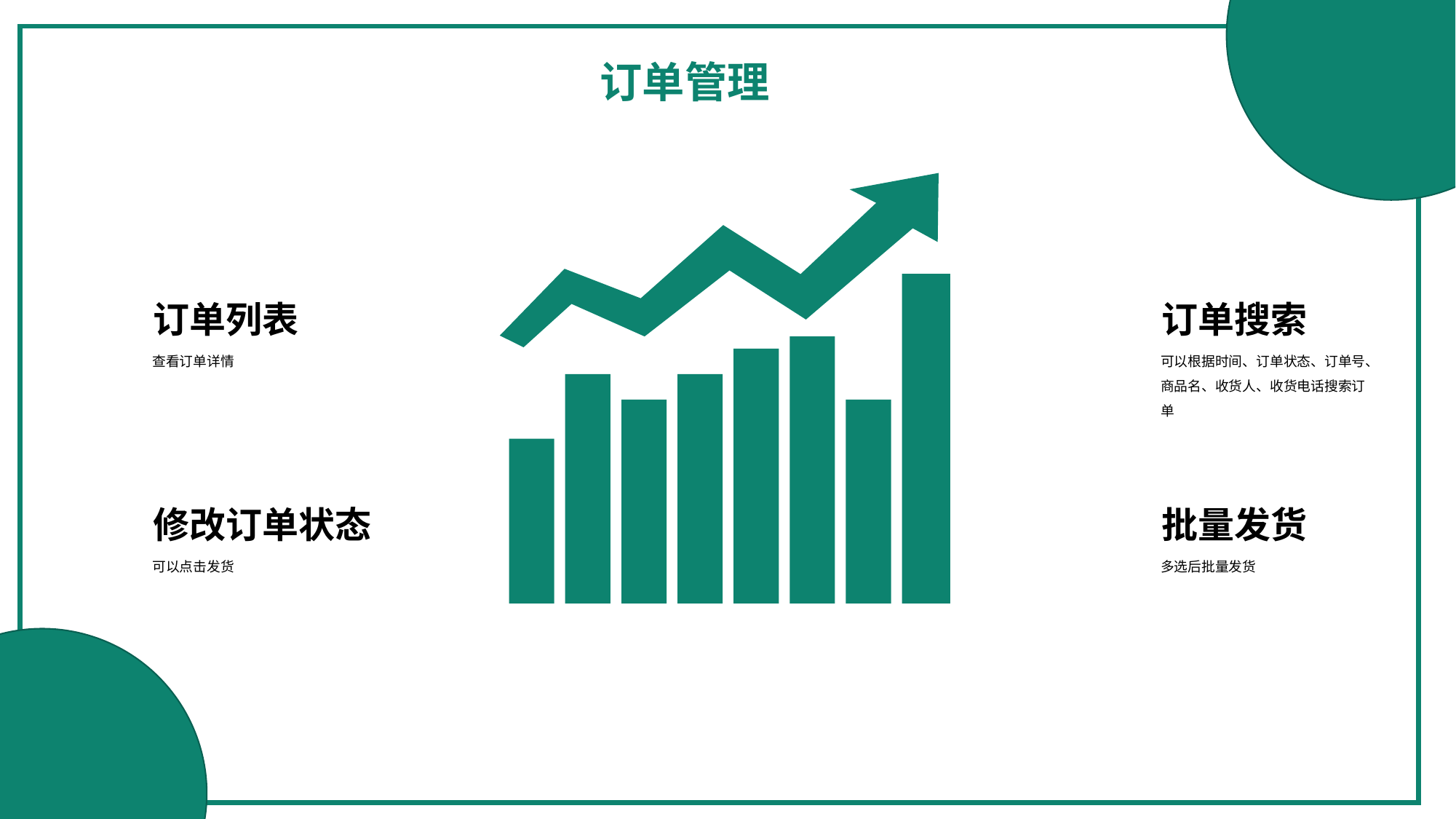

订单管理

订单列表
查看订单详情
订单搜索
可以根据时间、订单状态、订单号、商品名、收货人、收货电话搜索订单
修改订单状态
可以点击发货
批量发货
多选后批量发货